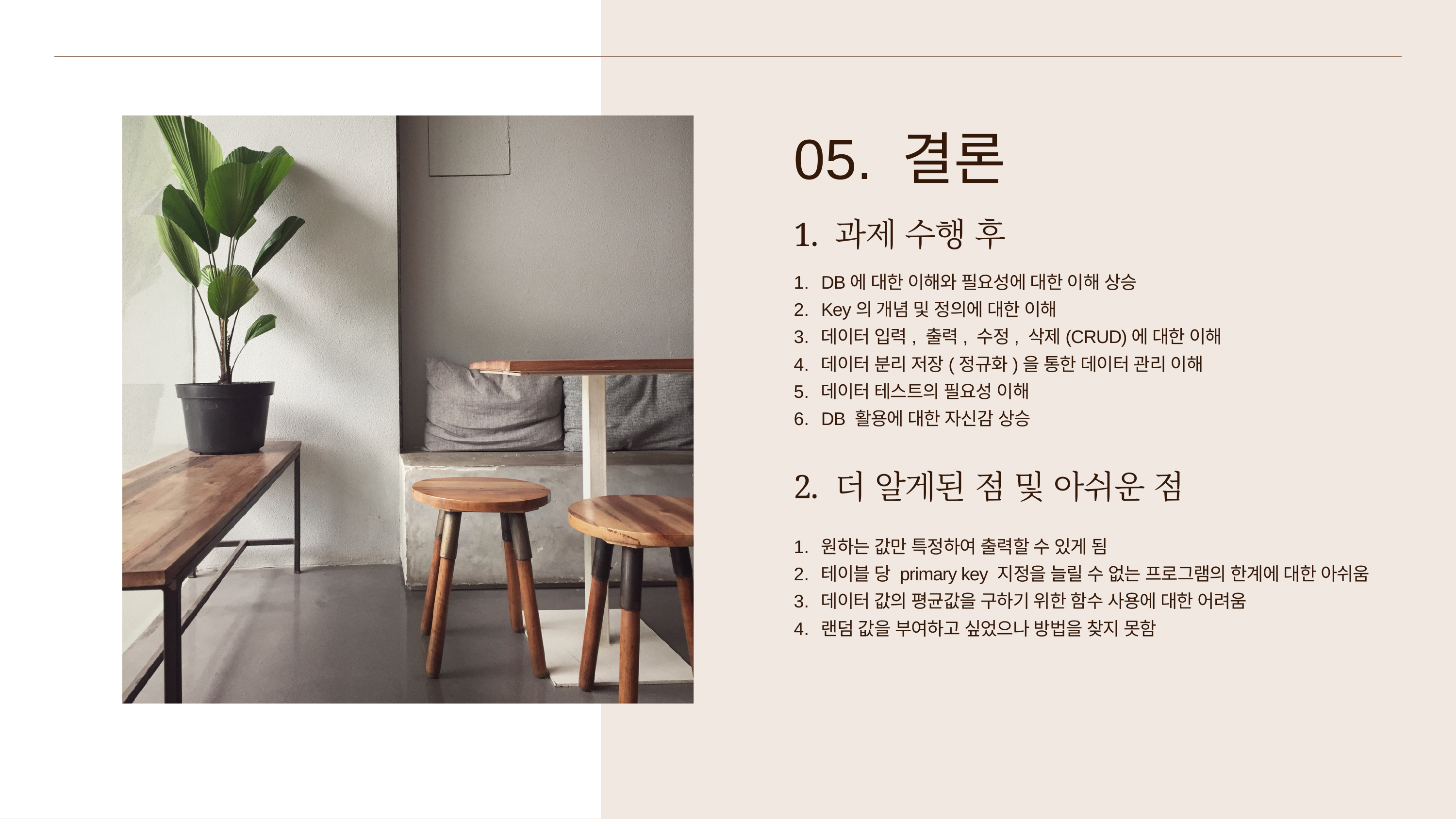

05. 결론
1. 과제 수행 후
DB에 대한 이해와 필요성에 대한 이해 상승
Key의 개념 및 정의에 대한 이해
데이터 입력, 출력, 수정, 삭제(CRUD)에 대한 이해
데이터 분리 저장(정규화)을 통한 데이터 관리 이해
데이터 테스트의 필요성 이해
DB 활용에 대한 자신감 상승
2. 더 알게된 점 및 아쉬운 점
원하는 값만 특정하여 출력할 수 있게 됨
테이블 당 primary key 지정을 늘릴 수 없는 프로그램의 한계에 대한 아쉬움
데이터 값의 평균값을 구하기 위한 함수 사용에 대한 어려움
랜덤 값을 부여하고 싶었으나 방법을 찾지 못함